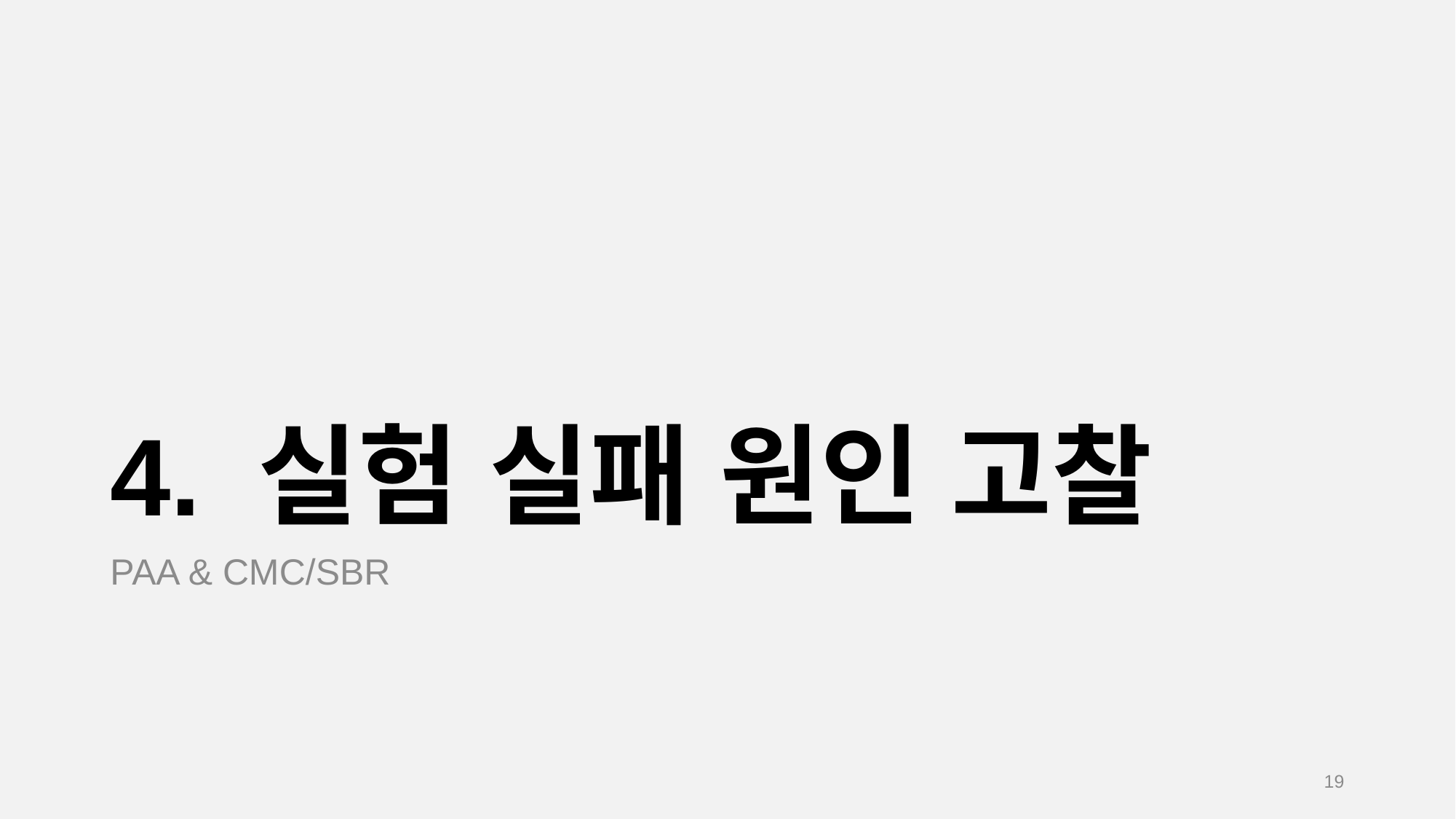

# 4. 실험 실패 원인 고찰
PAA & CMC/SBR
19